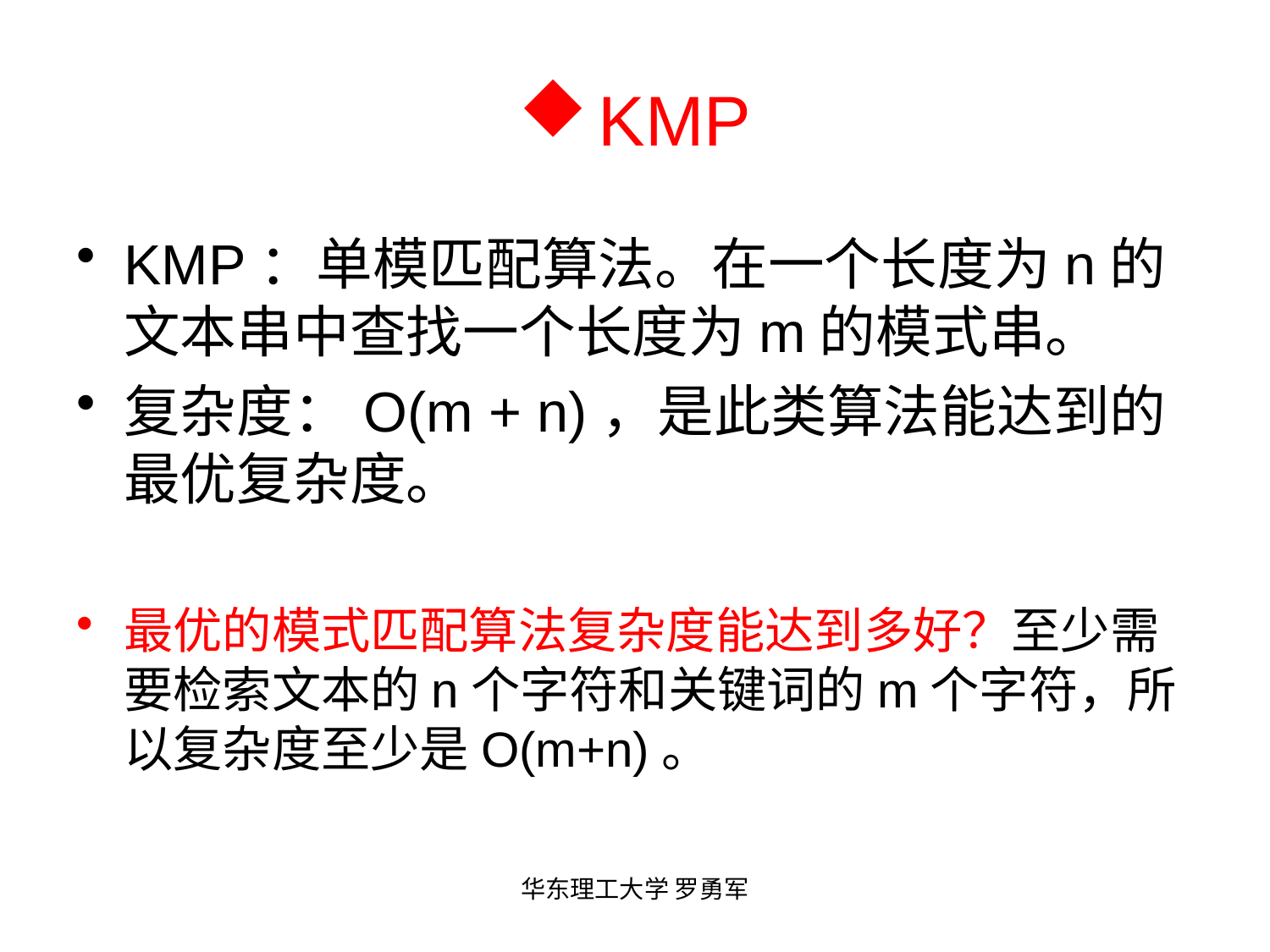

# KMP
KMP：单模匹配算法。在一个长度为n的文本串中查找一个长度为m的模式串。
复杂度：O(m + n)，是此类算法能达到的最优复杂度。

最优的模式匹配算法复杂度能达到多好？至少需要检索文本的n个字符和关键词的m个字符，所以复杂度至少是O(m+n)。

华东理工大学 罗勇军